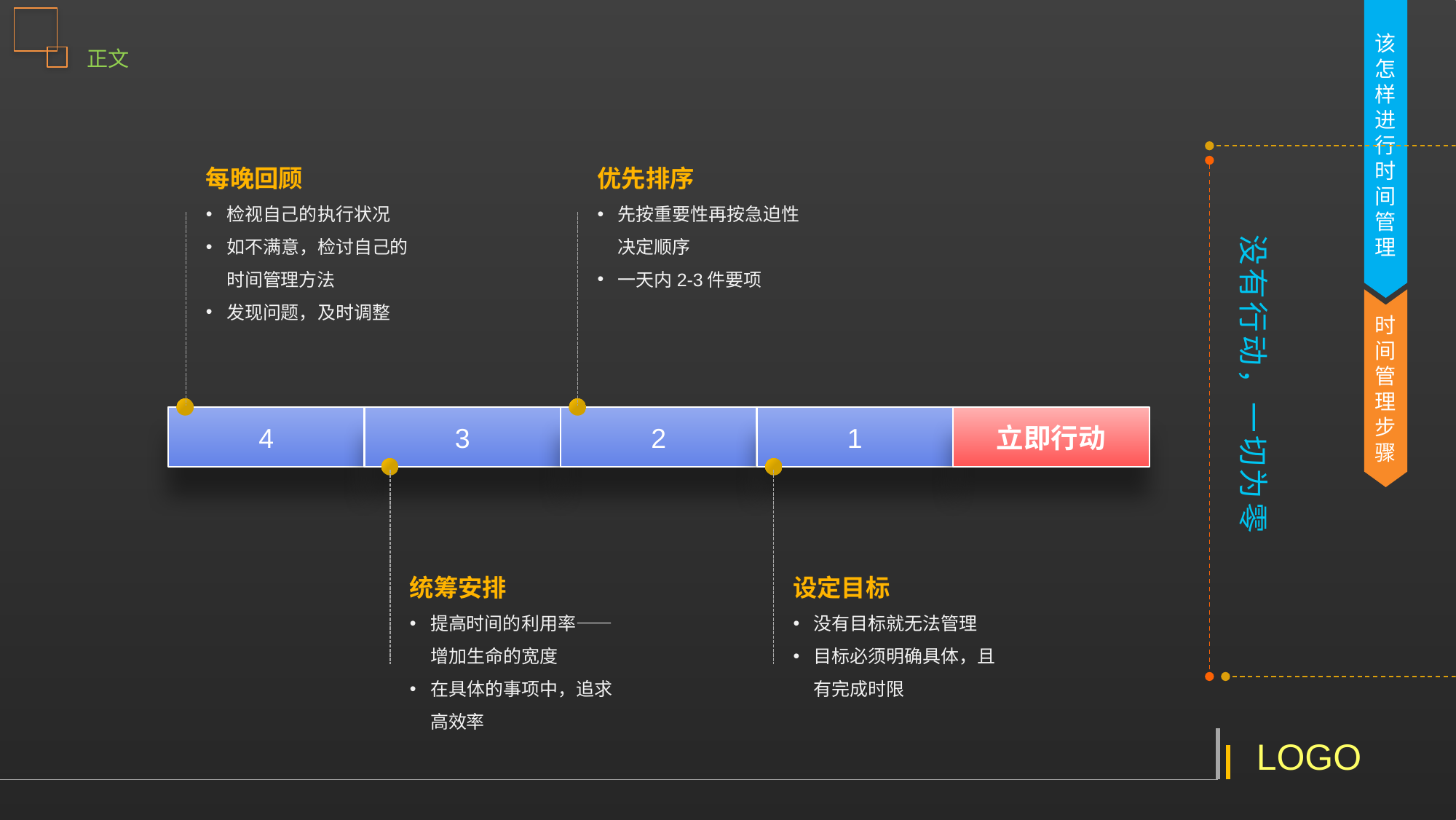

正文
该怎样进行时间管理
每晚回顾
检视自己的执行状况
如不满意，检讨自己的时间管理方法
发现问题，及时调整
优先排序
先按重要性再按急迫性决定顺序
一天内2-3件要项
没有行动，一切为零
时间管理步骤

4

3

2

1

立即行动
统筹安排
提高时间的利用率——增加生命的宽度
在具体的事项中，追求高效率
设定目标
没有目标就无法管理
目标必须明确具体，且有完成时限